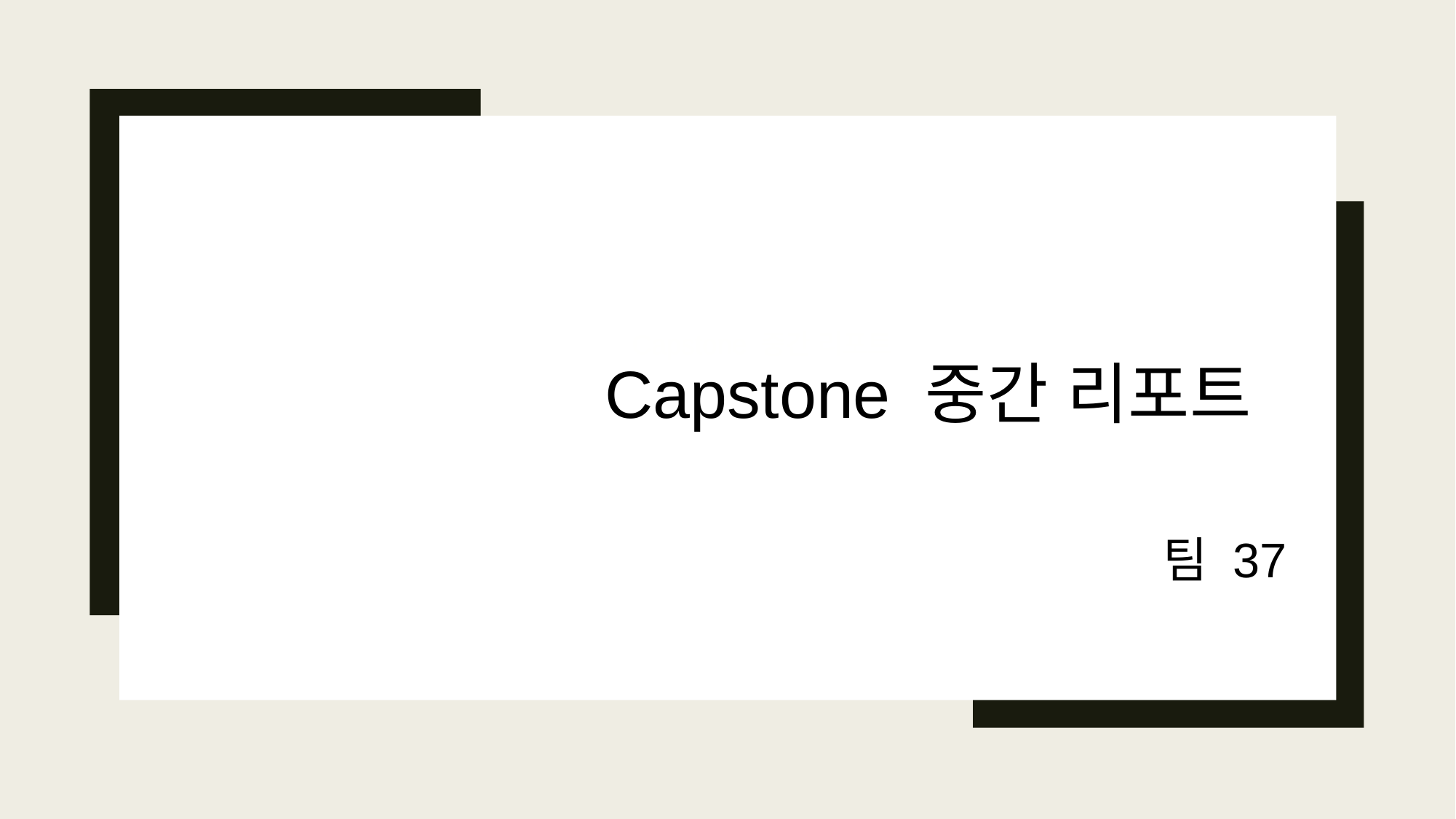

Capstone 중간 리포트
				Capstone 중간 리포트

팀 37